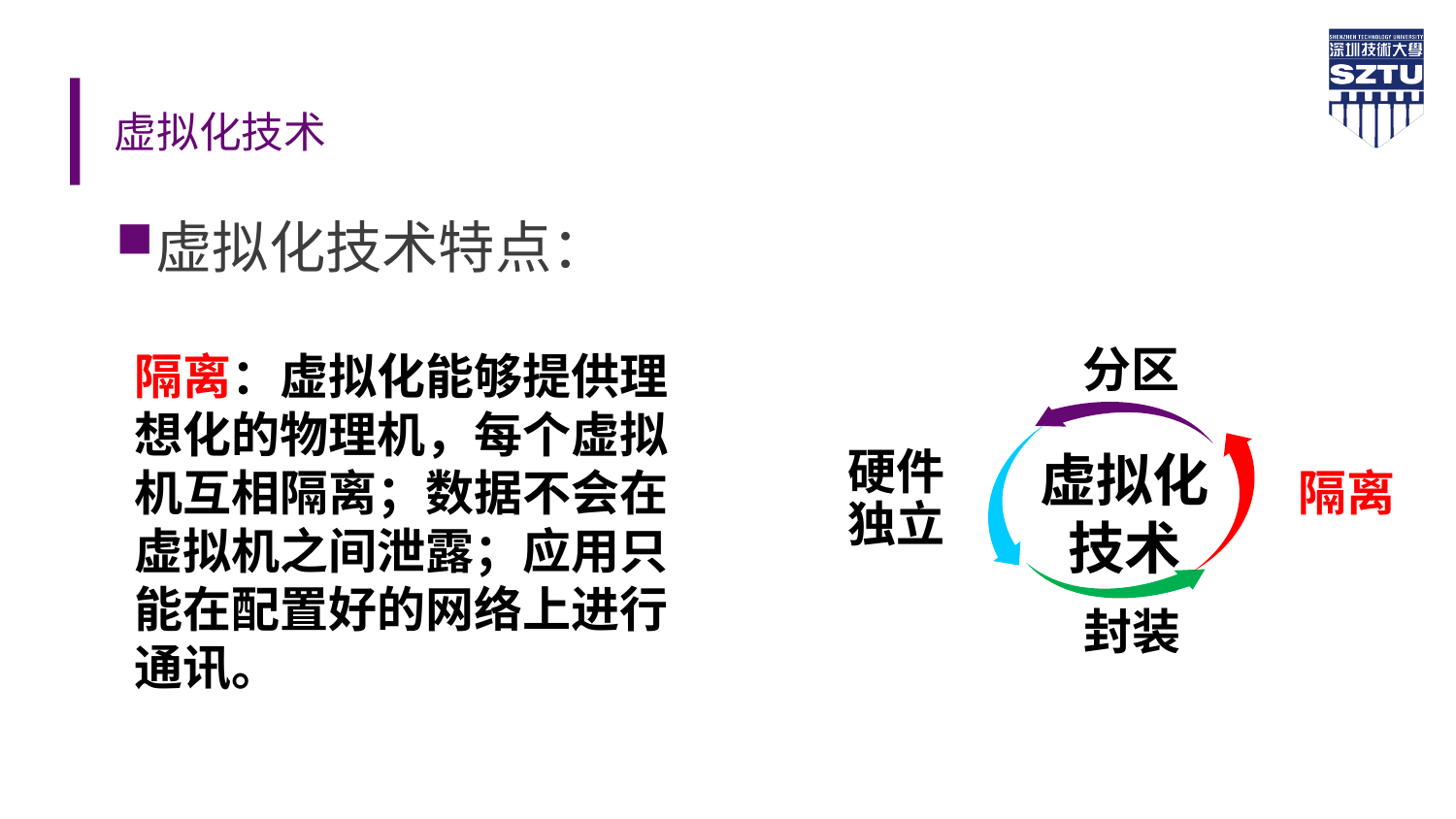

# 虚拟化技术
虚拟化技术特点：

分区
隔离：虚拟化能够提供理想化的物理机，每个虚拟机互相隔离；数据不会在虚拟机之间泄露；应用只能在配置好的网络上进行通讯。

虚拟化
技术
硬件独立

隔离

封装